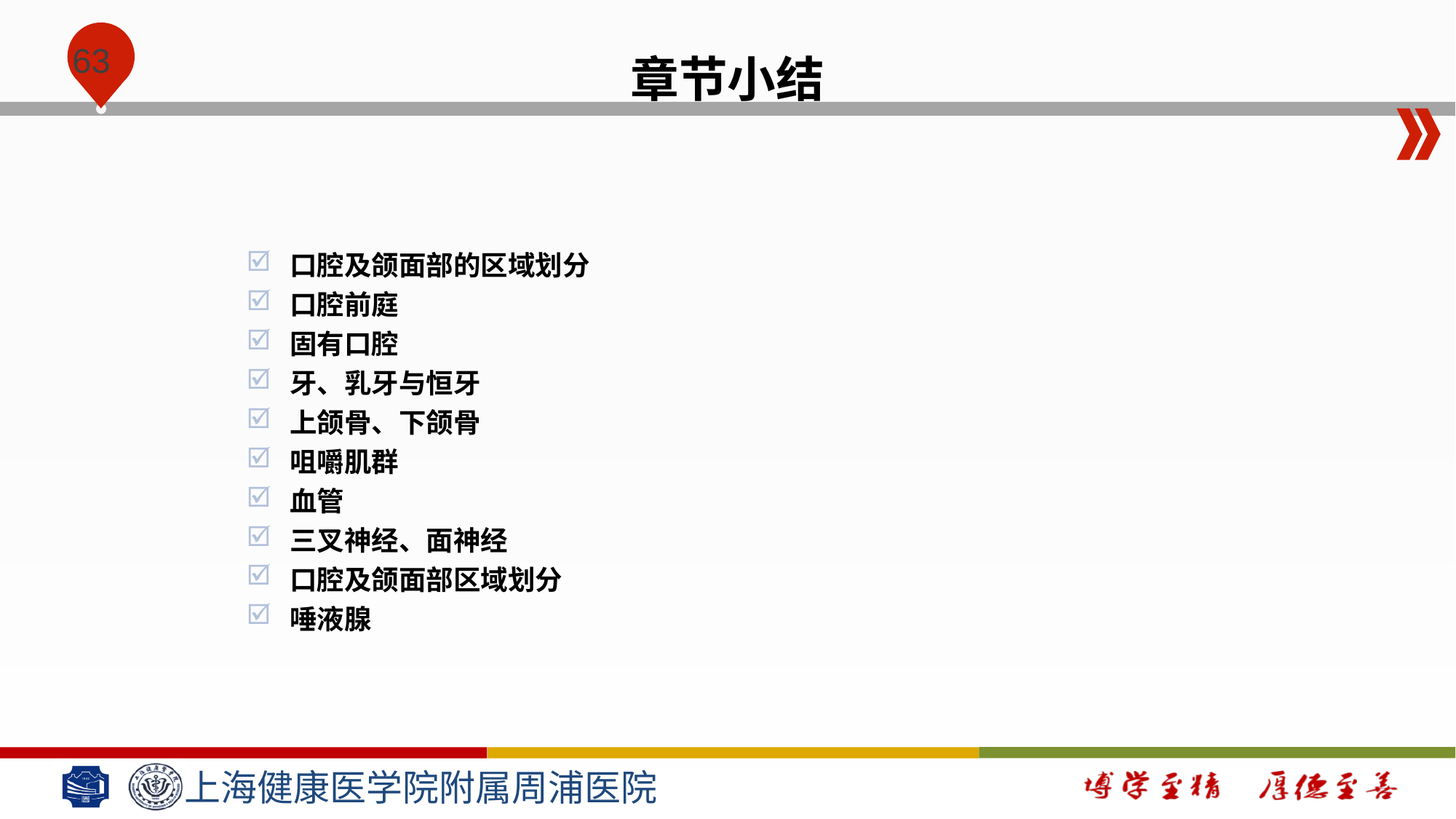

# 章节小结
口腔及颌面部的区域划分
口腔前庭
固有口腔
牙、乳牙与恒牙
上颌骨、下颌骨
咀嚼肌群
血管
三叉神经、面神经
口腔及颌面部区域划分
唾液腺